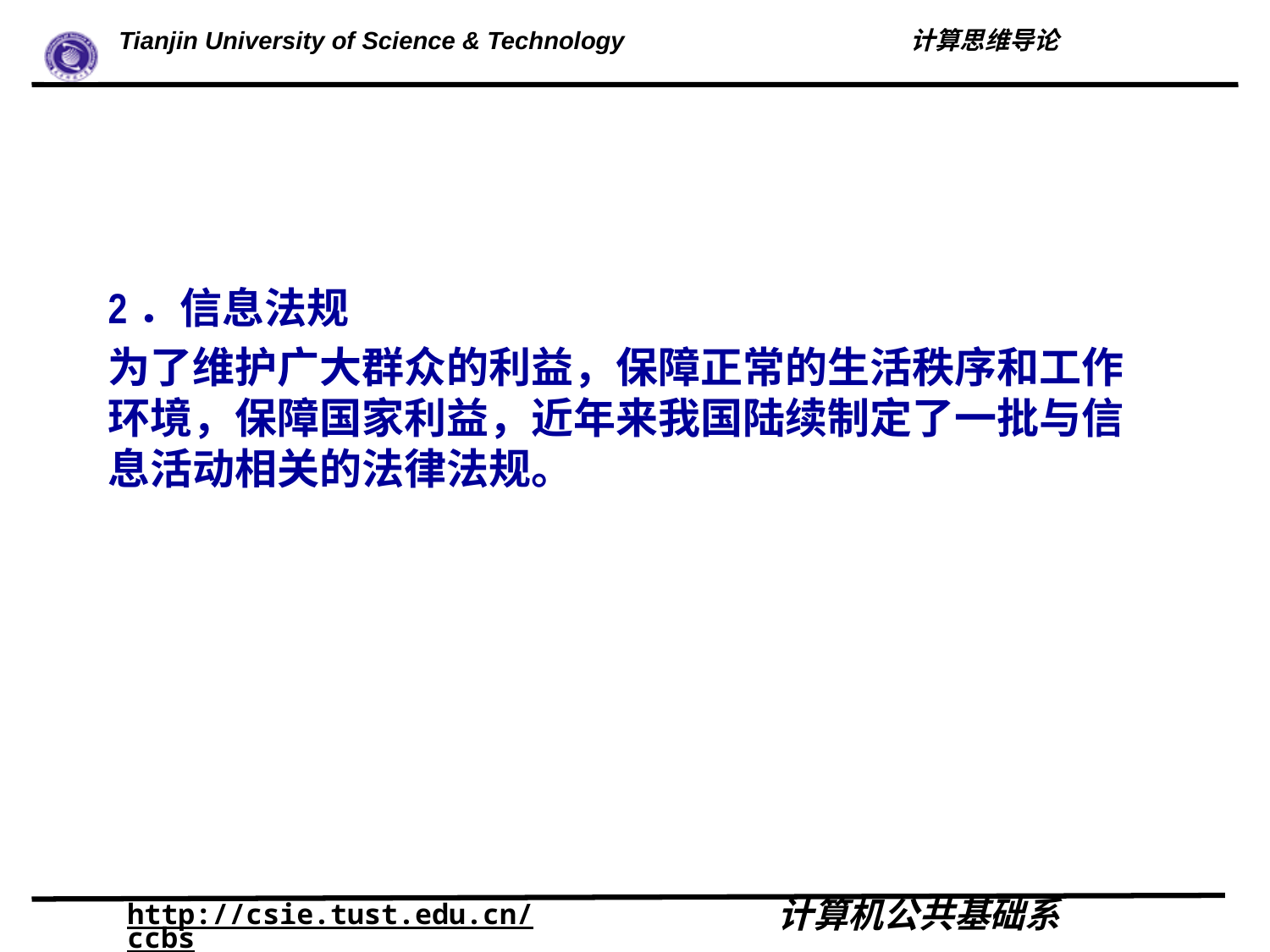

#
2．信息法规
为了维护广大群众的利益，保障正常的生活秩序和工作环境，保障国家利益，近年来我国陆续制定了一批与信息活动相关的法律法规。